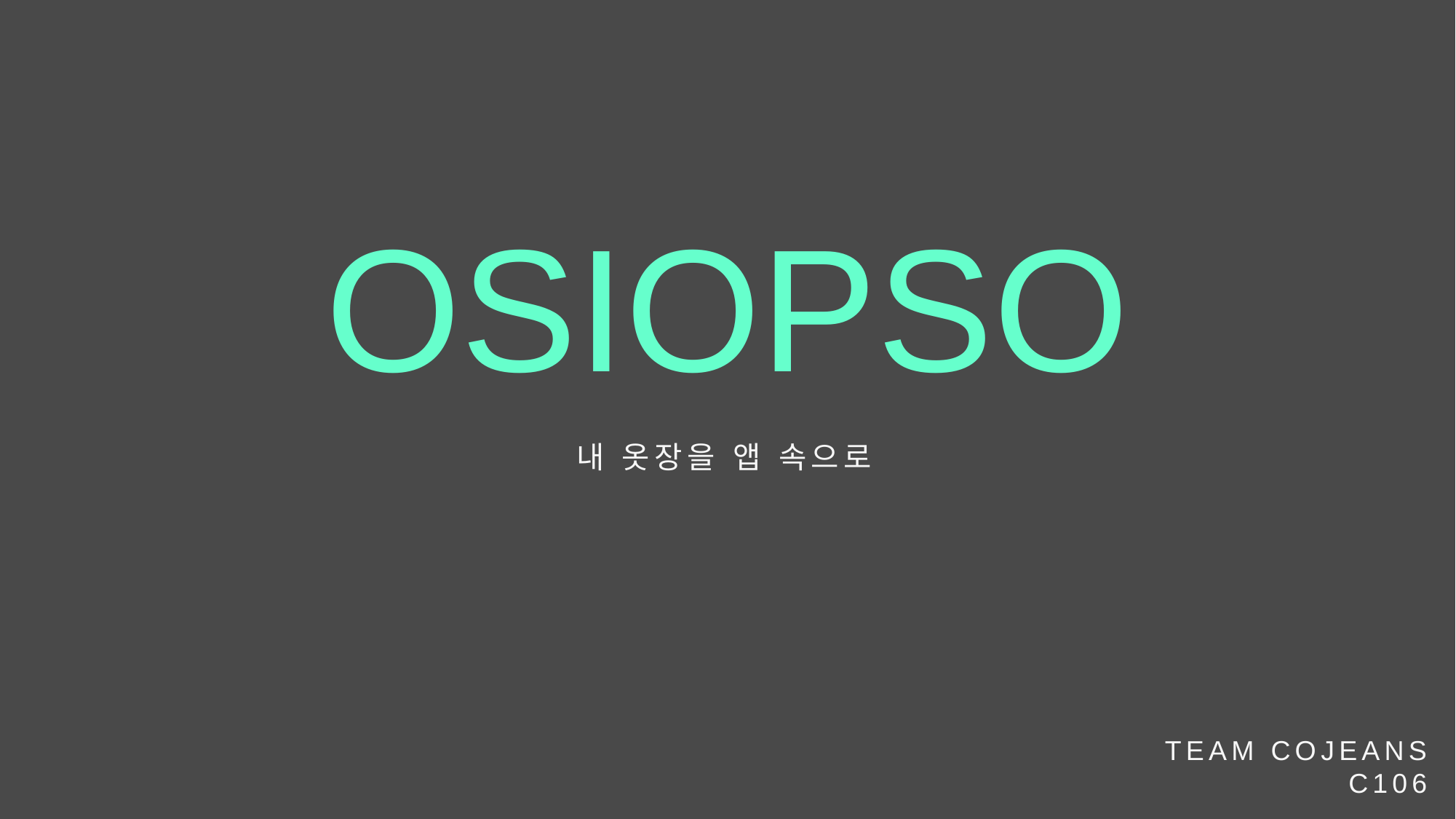

OSIOPSO
내 옷장을 앱 속으로
TEAM COJEANS
C106